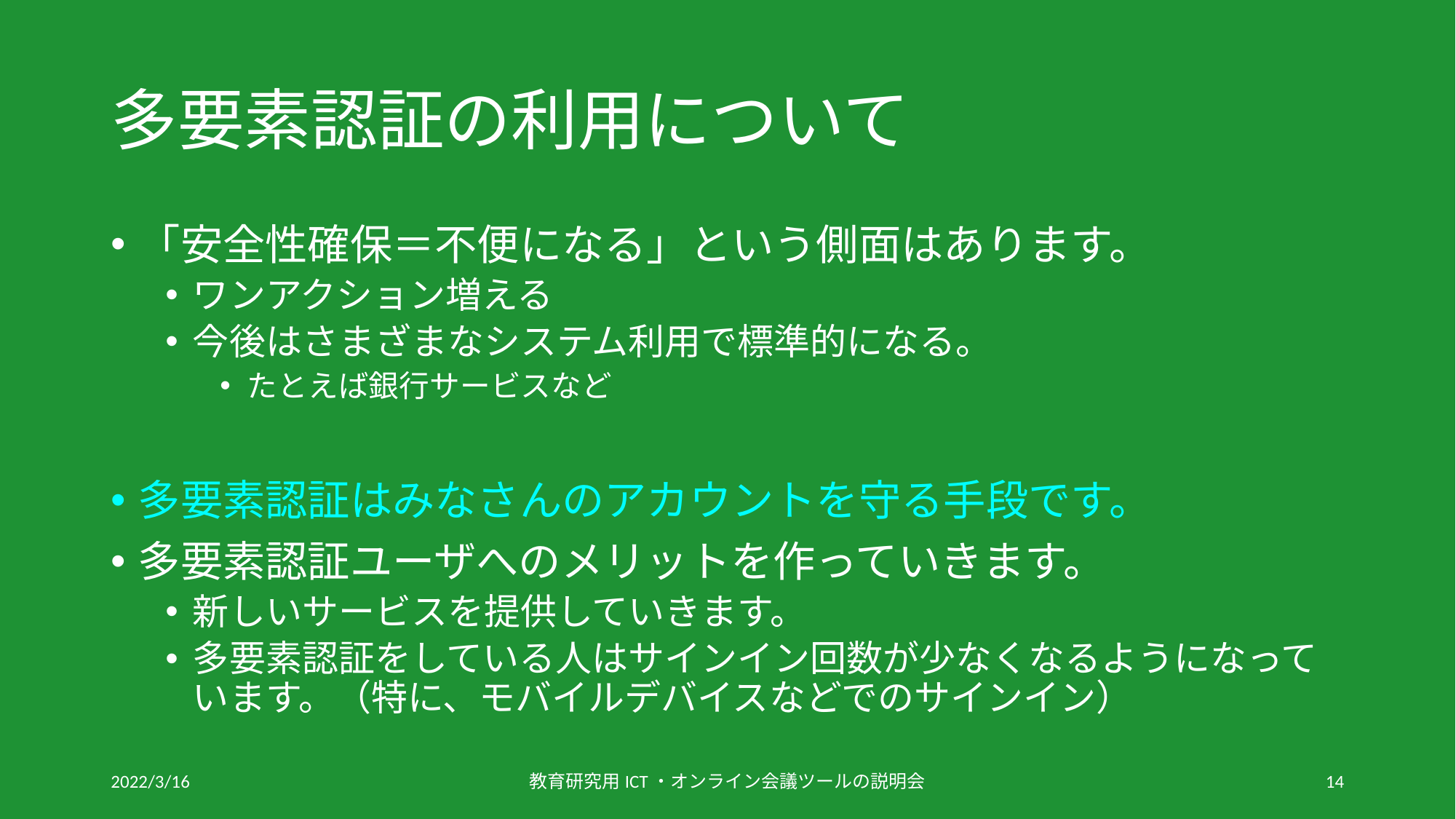

# 多要素認証の利用について
「安全性確保＝不便になる」という側面はあります。
ワンアクション増える
今後はさまざまなシステム利用で標準的になる。
たとえば銀行サービスなど

多要素認証はみなさんのアカウントを守る手段です。
多要素認証ユーザへのメリットを作っていきます。
新しいサービスを提供していきます。
多要素認証をしている人はサインイン回数が少なくなるようになっています。（特に、モバイルデバイスなどでのサインイン）
2022/3/16
教育研究用ICT・オンライン会議ツールの説明会
14